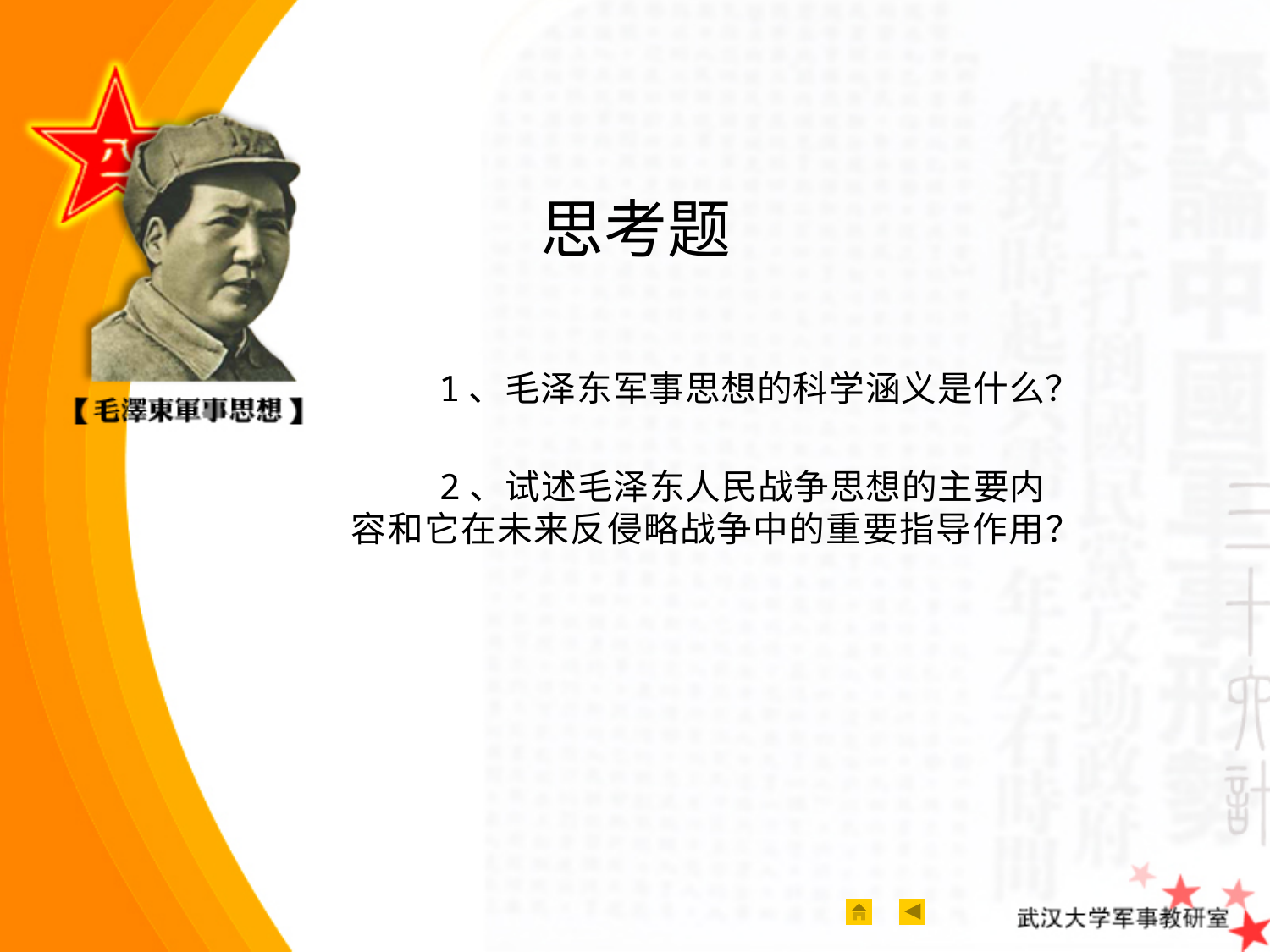

# 思考题
    1、毛泽东军事思想的科学涵义是什么？

    2、试述毛泽东人民战争思想的主要内容和它在未来反侵略战争中的重要指导作用？